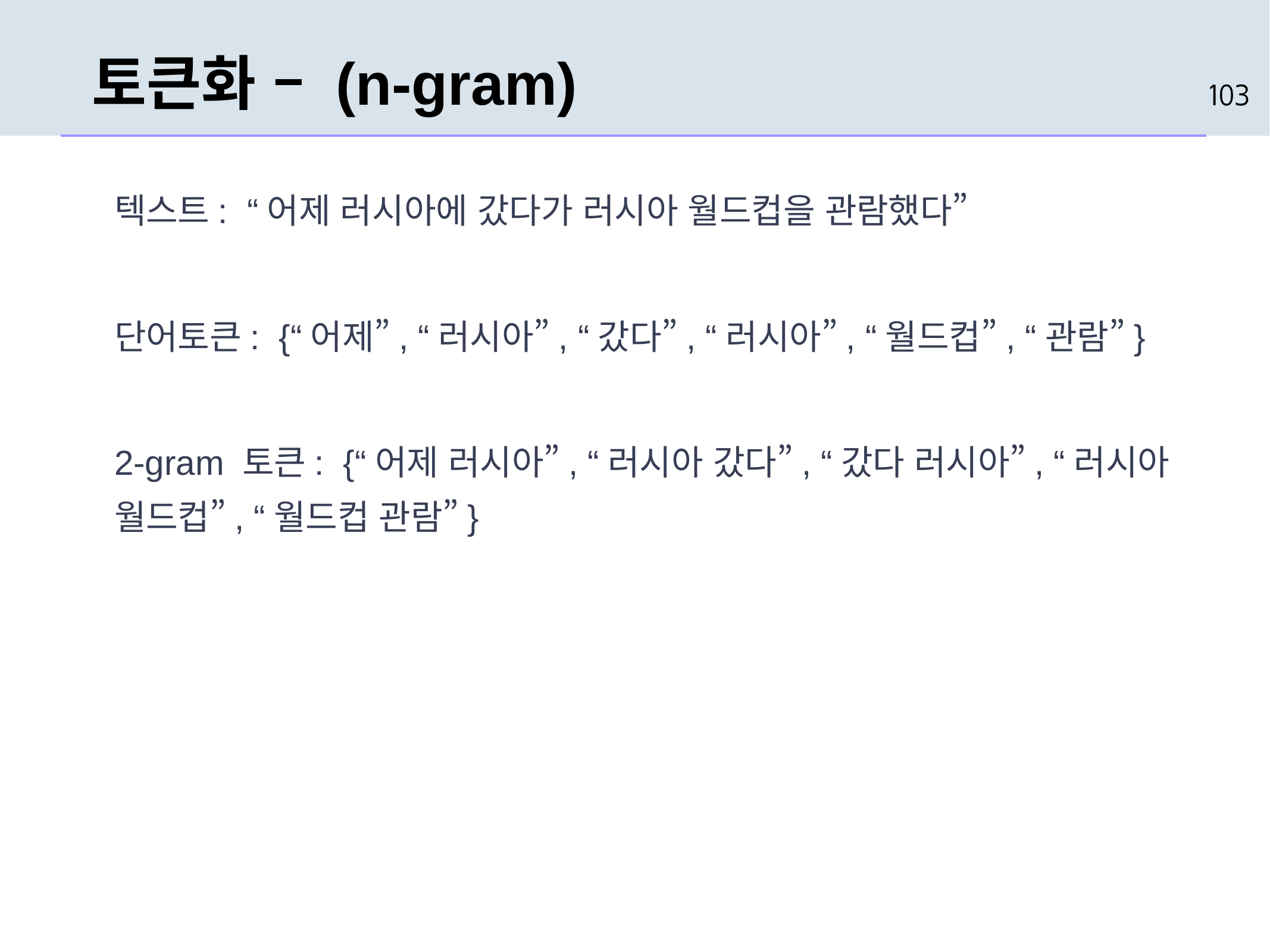

# 토큰화 – (n-gram)
103
텍스트:  “어제 러시아에 갔다가 러시아 월드컵을 관람했다”

단어토큰:  {“어제”, “러시아”, “갔다”, “러시아”, “월드컵”, “관람”}

2-gram 토큰:  {“어제 러시아”, “러시아 갔다”, “갔다 러시아”, “러시아 월드컵”, “월드컵 관람”}